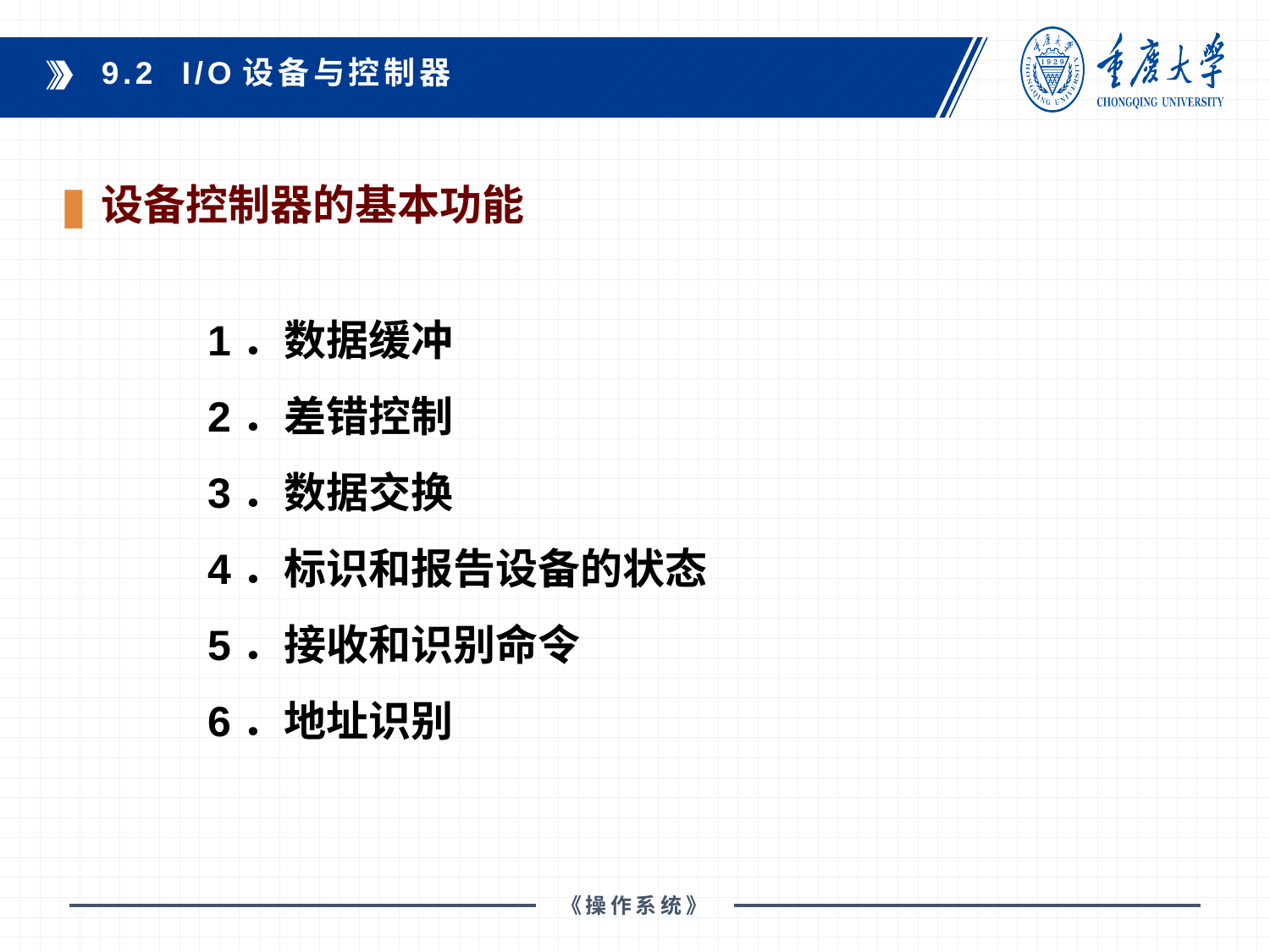

9.2  I/O设备与控制器
设备控制器的基本功能

1．数据缓冲
2．差错控制
3．数据交换
4．标识和报告设备的状态
5．接收和识别命令
6．地址识别